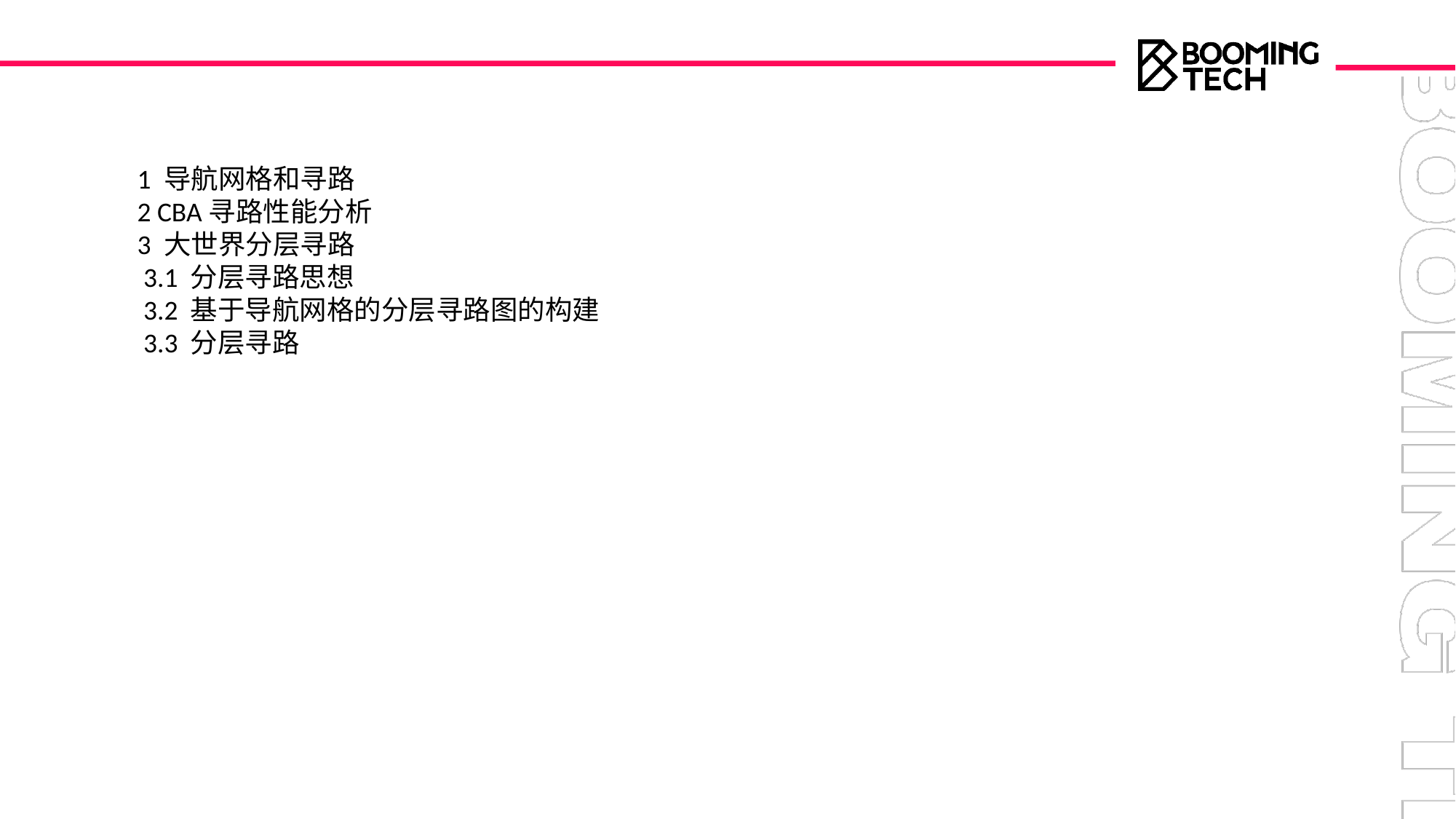

1 导航网格和寻路
2 CBA寻路性能分析
3 大世界分层寻路
 3.1 分层寻路思想
 3.2 基于导航网格的分层寻路图的构建
 3.3 分层寻路